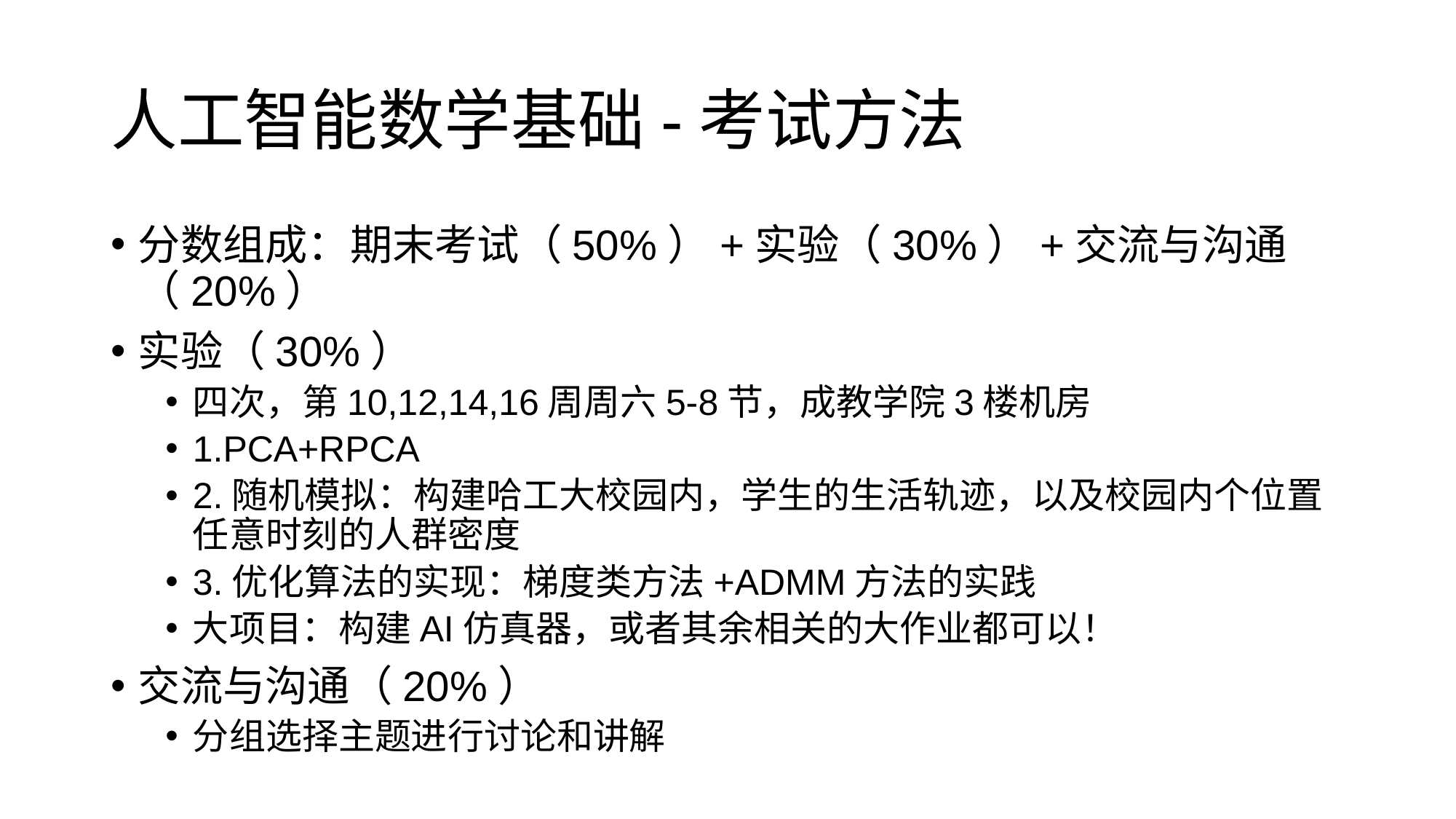

# 人工智能数学基础-考试方法
分数组成：期末考试（50%）+实验（30%）+交流与沟通（20%）
实验（30%）
四次，第10,12,14,16周周六5-8节，成教学院3楼机房
1.PCA+RPCA
2.随机模拟：构建哈工大校园内，学生的生活轨迹，以及校园内个位置任意时刻的人群密度
3.优化算法的实现：梯度类方法+ADMM方法的实践
大项目：构建AI仿真器，或者其余相关的大作业都可以！
交流与沟通（20%）
分组选择主题进行讨论和讲解